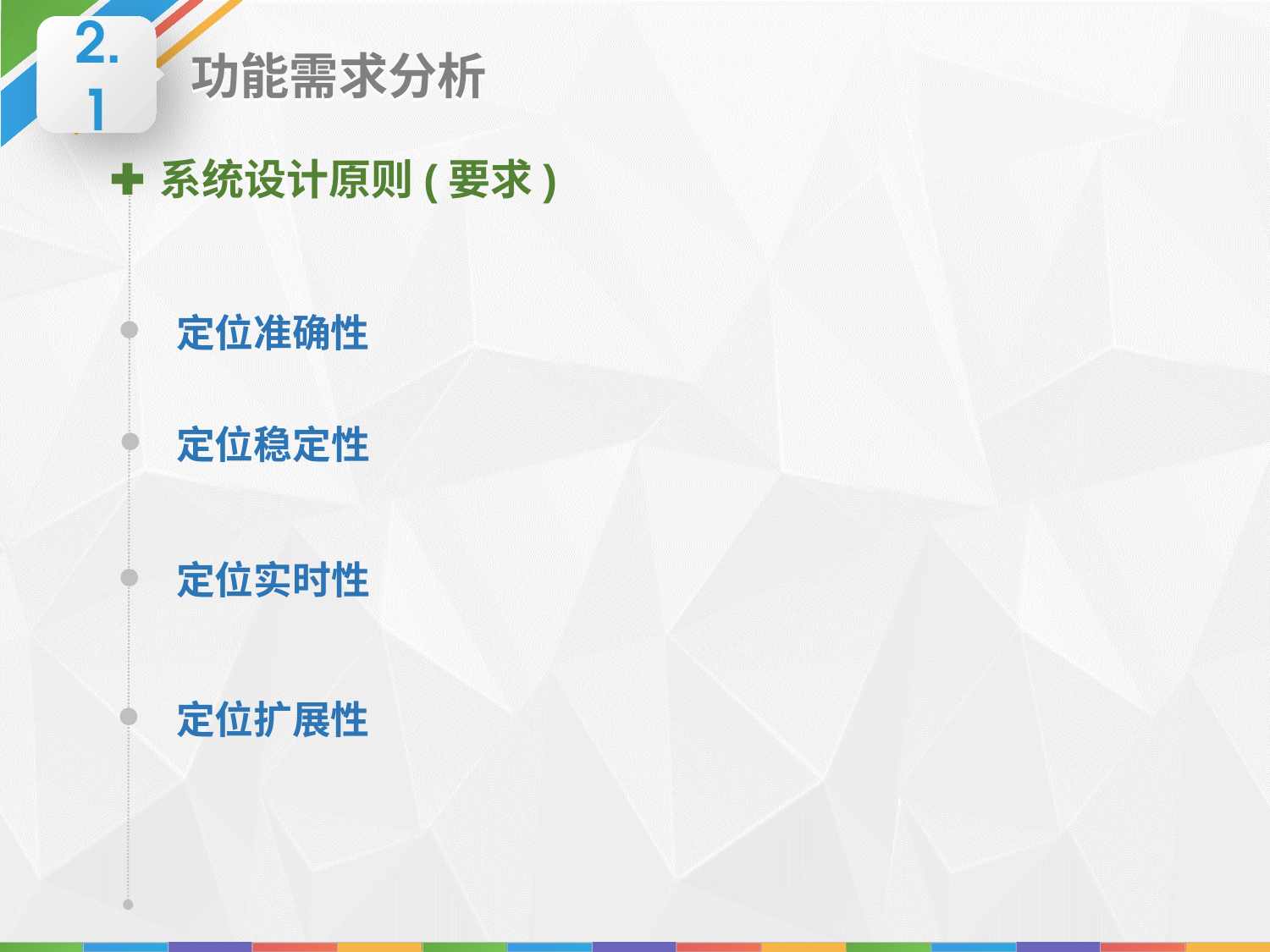

2.1
功能需求分析
系统设计原则(要求)

定位准确性

定位稳定性

定位实时性

定位扩展性